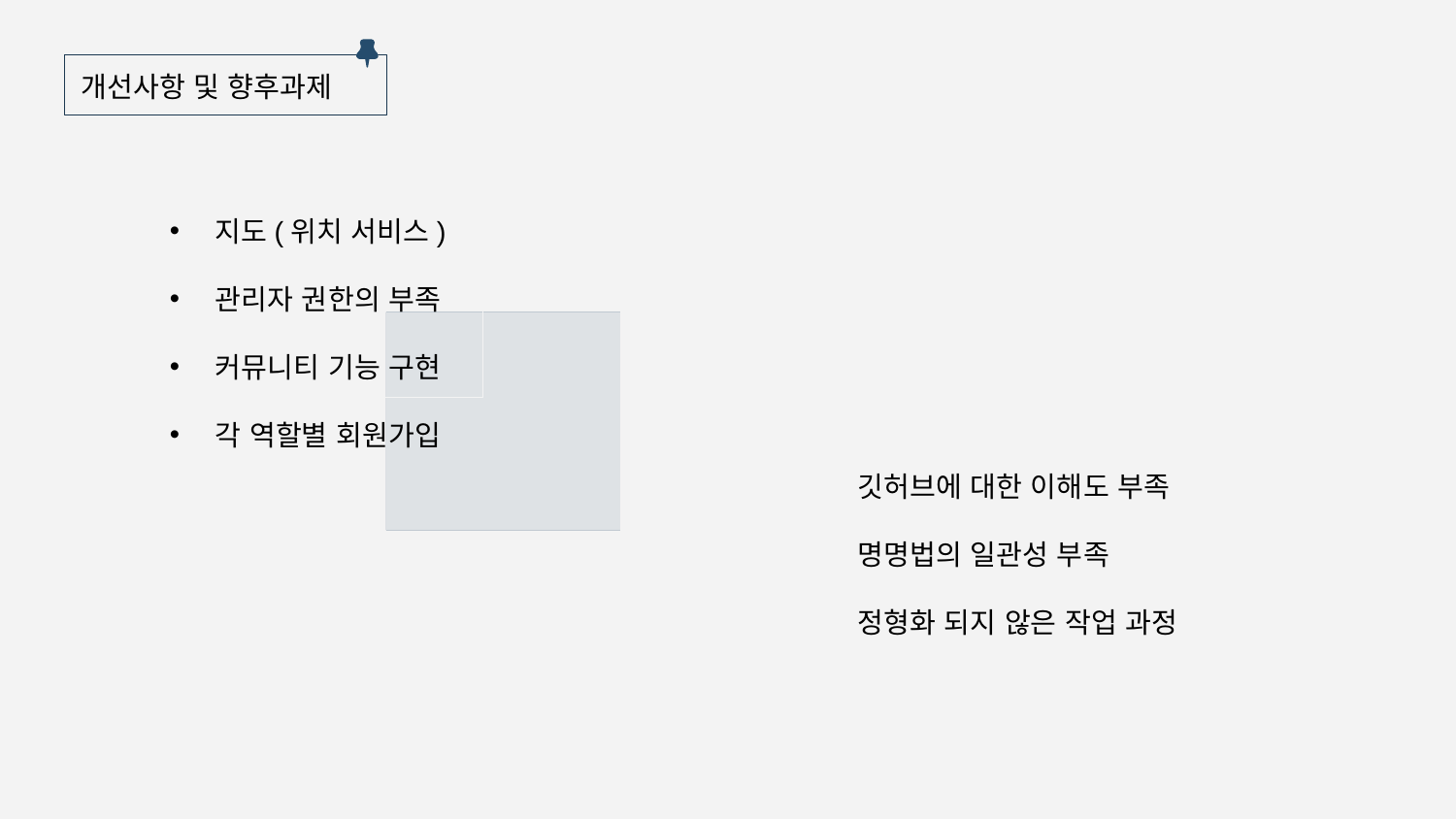

개선사항 및 향후과제

지도(위치 서비스)

관리자 권한의 부족

커뮤니티 기능 구현

각 역할별 회원가입

깃허브에 대한 이해도 부족

명명법의 일관성 부족

정형화 되지 않은 작업 과정